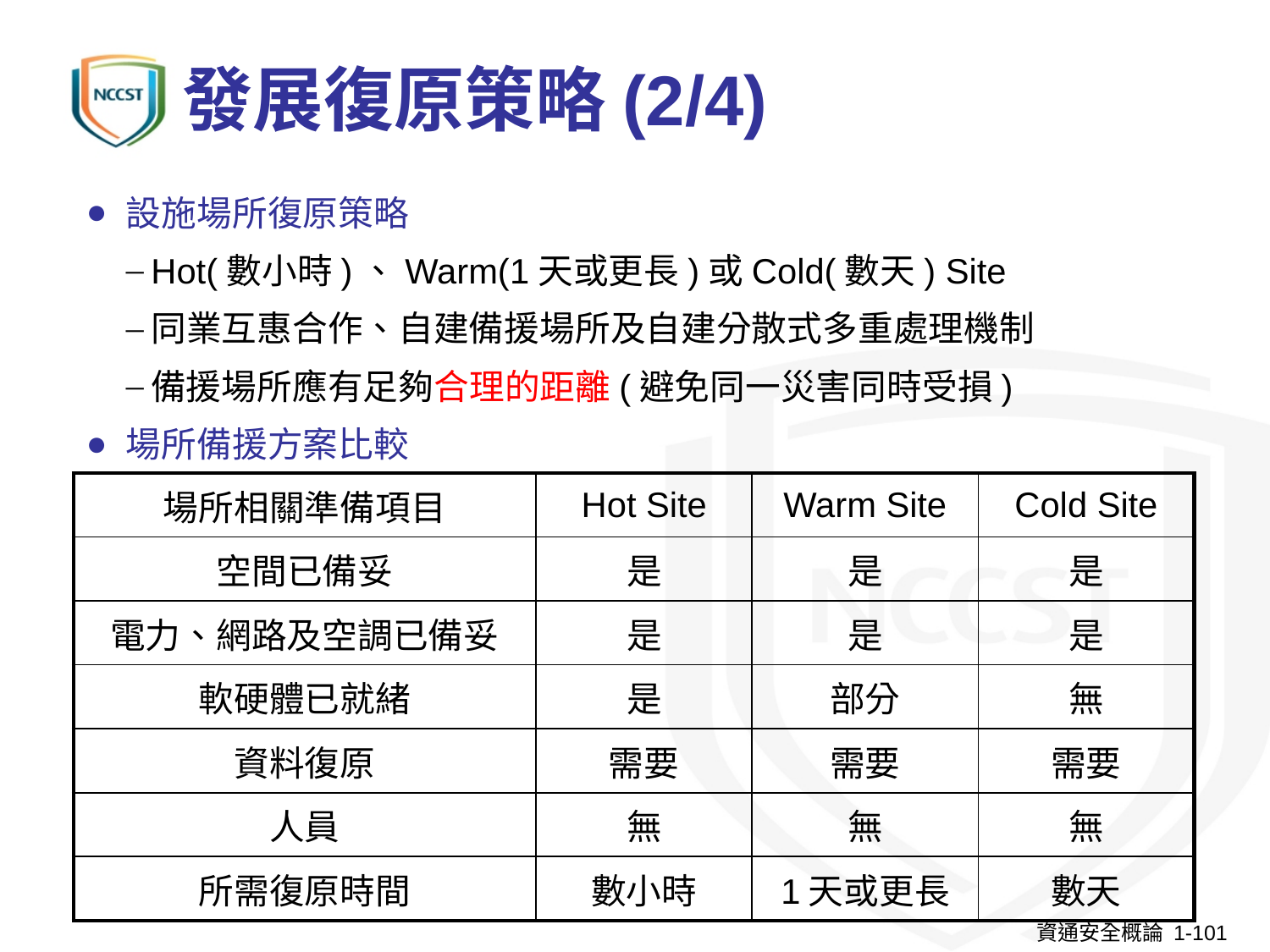

# 發展復原策略(2/4)
設施場所復原策略
Hot(數小時)、Warm(1天或更長)或Cold(數天) Site
同業互惠合作、自建備援場所及自建分散式多重處理機制
備援場所應有足夠合理的距離(避免同一災害同時受損)
場所備援方案比較
| 場所相關準備項目 | Hot Site | Warm Site | Cold Site |
| --- | --- | --- | --- |
| 空間已備妥 | 是 | 是 | 是 |
| 電力、網路及空調已備妥 | 是 | 是 | 是 |
| 軟硬體已就緒 | 是 | 部分 | 無 |
| 資料復原 | 需要 | 需要 | 需要 |
| 人員 | 無 | 無 | 無 |
| 所需復原時間 | 數小時 | 1天或更長 | 數天 |